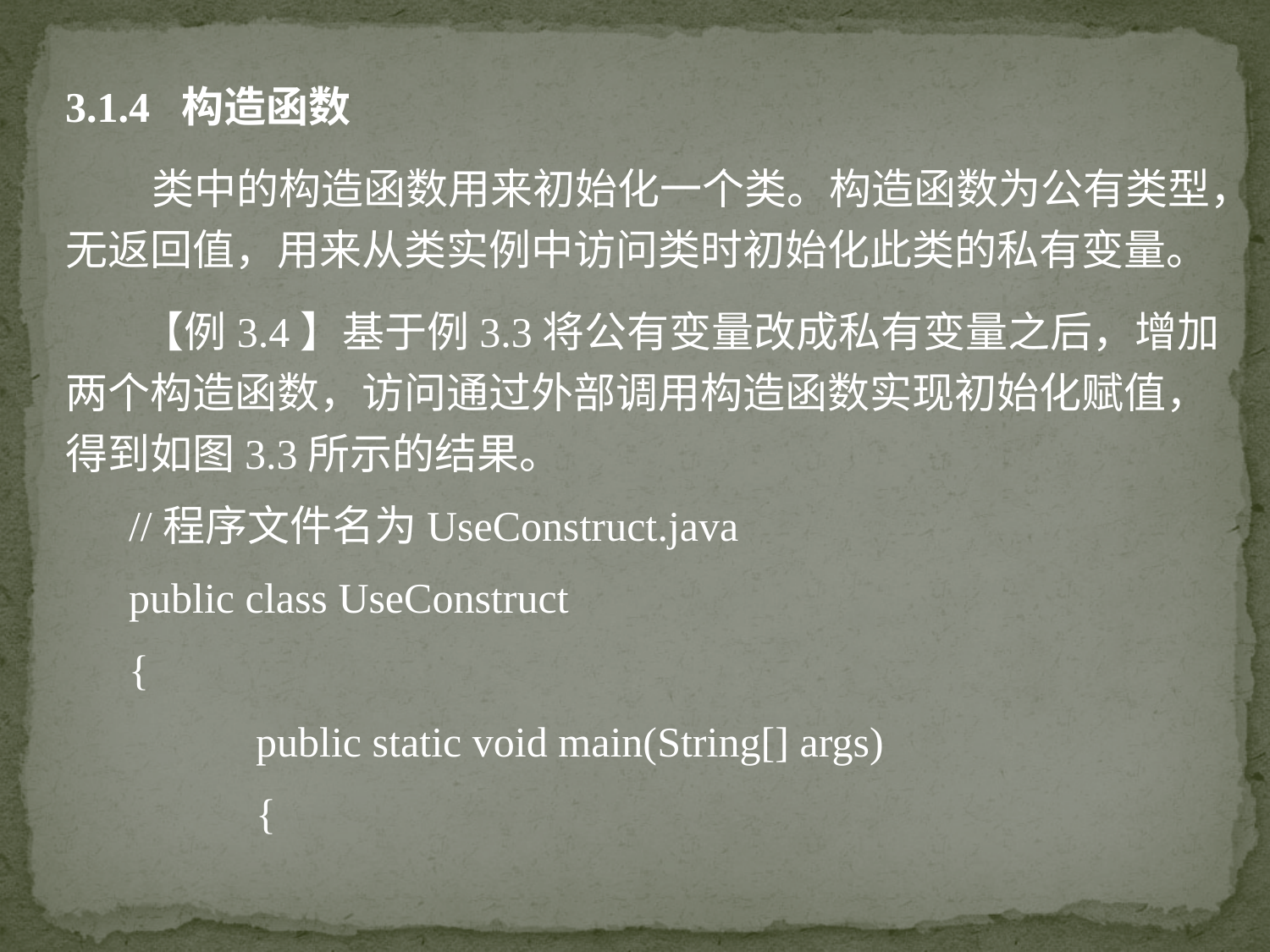

3.1.4  构造函数
        类中的构造函数用来初始化一个类。构造函数为公有类型，无返回值，用来从类实例中访问类时初始化此类的私有变量。
       【例3.4】基于例3.3将公有变量改成私有变量之后，增加两个构造函数，访问通过外部调用构造函数实现初始化赋值，得到如图3.3所示的结果。
//程序文件名为UseConstruct.java
public class UseConstruct
{
	public static void main(String[] args)
	{